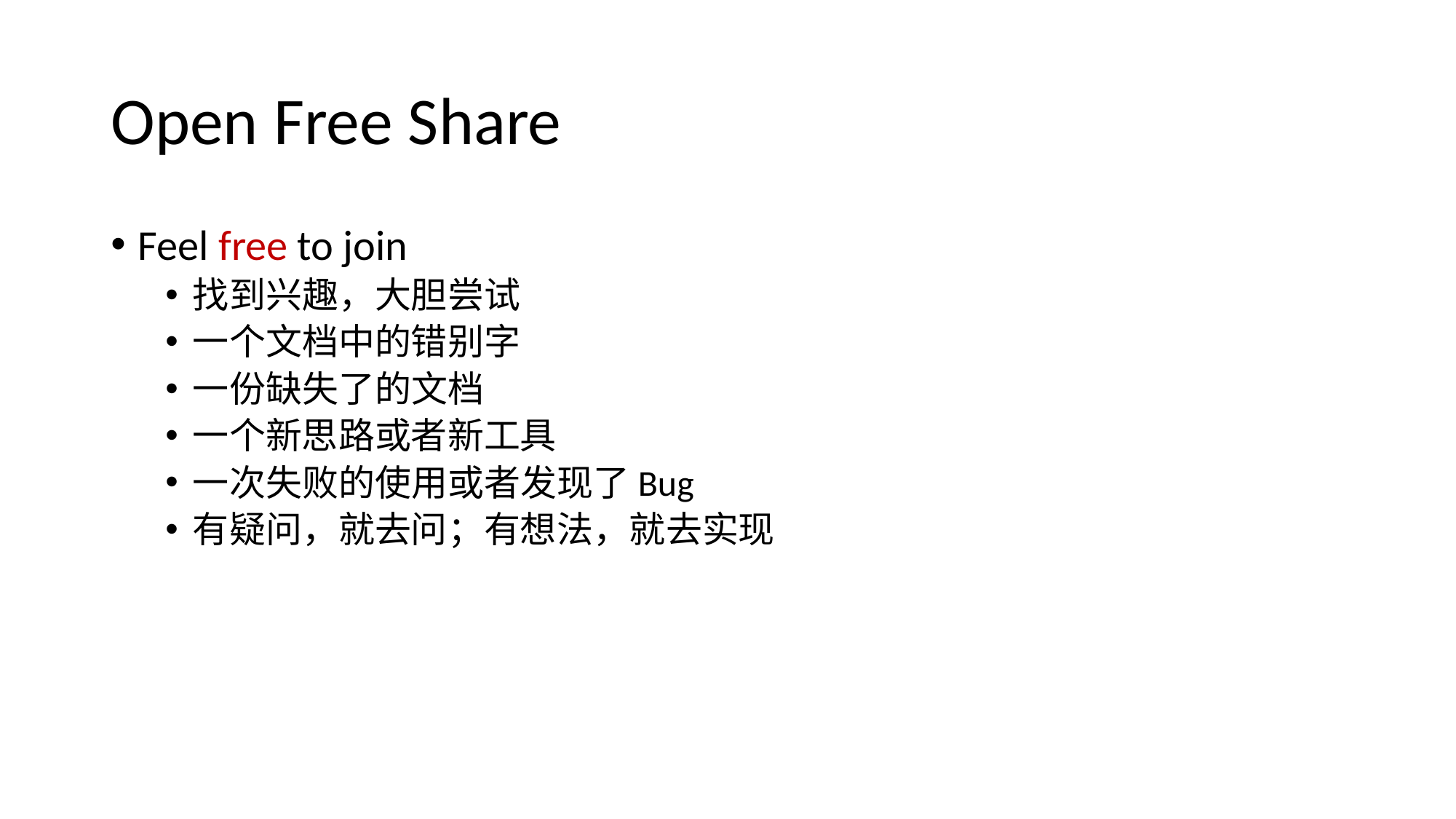

# Open Free Share
Feel free to join
找到兴趣，大胆尝试
一个文档中的错别字
一份缺失了的文档
一个新思路或者新工具
一次失败的使用或者发现了Bug
有疑问，就去问；有想法，就去实现